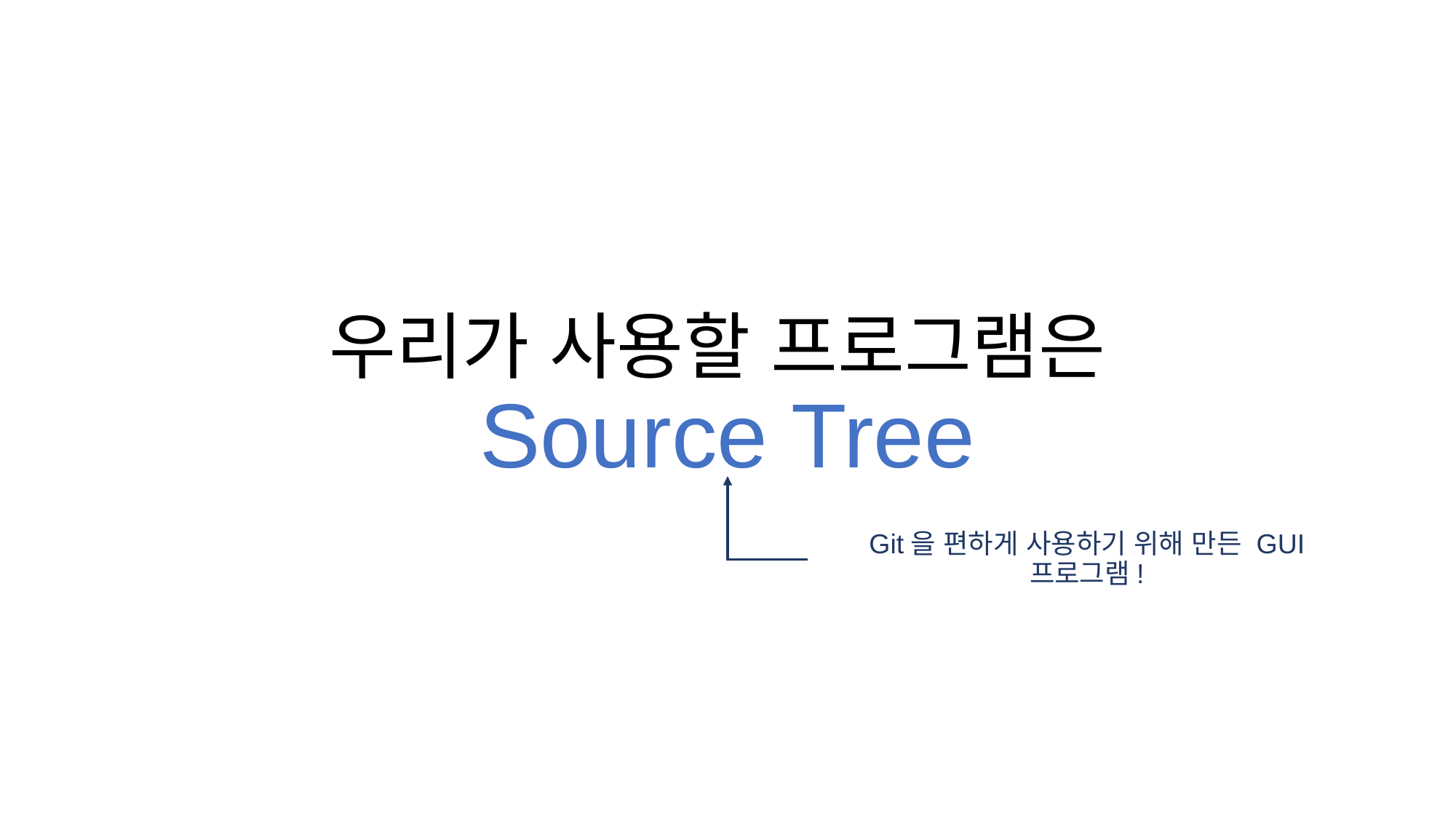

# 우리가 사용할 프로그램은 Source Tree
Git을 편하게 사용하기 위해 만든 GUI 프로그램!